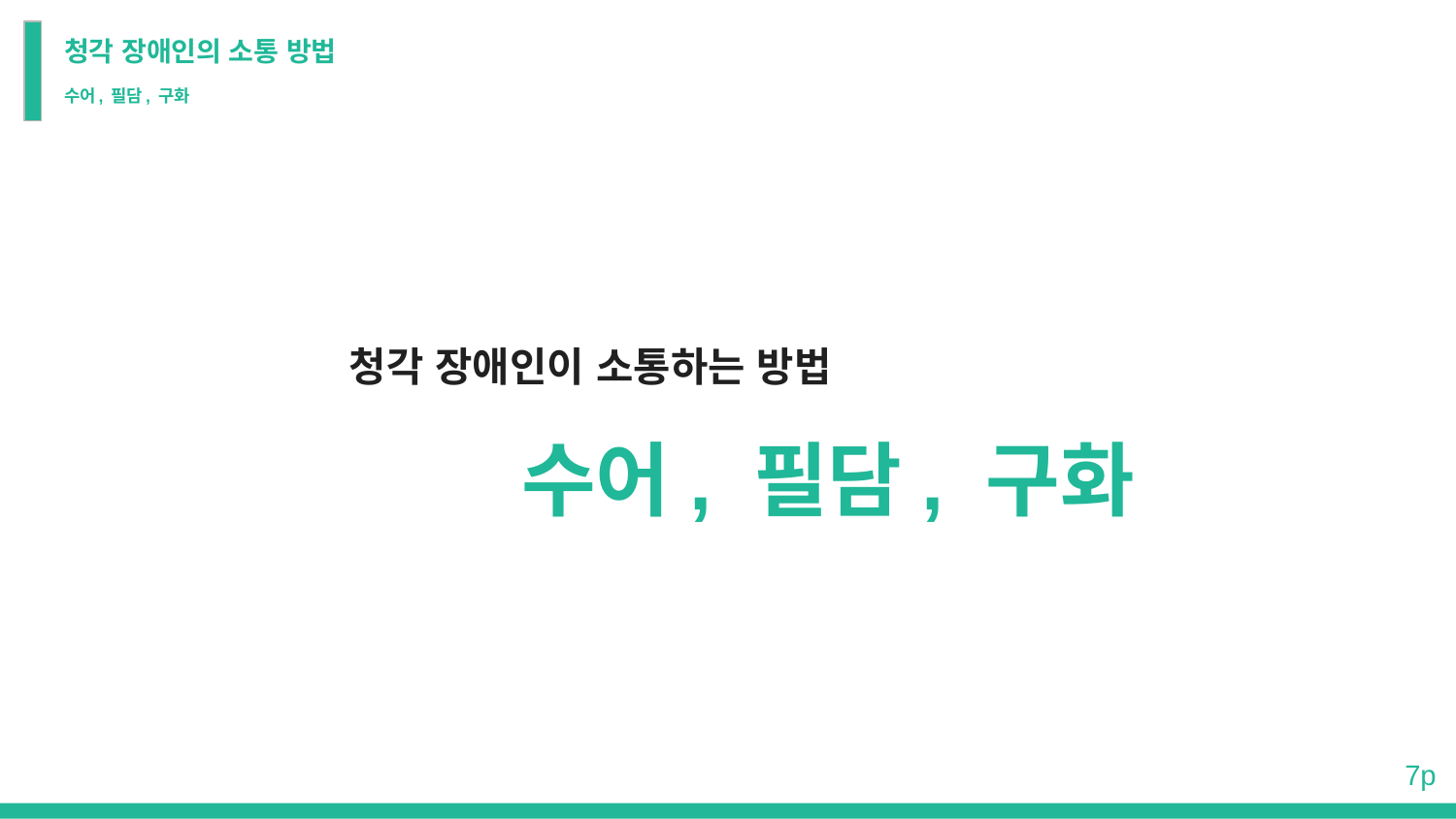

# 청각 장애인의 소통 방법
수어, 필담, 구화
청각 장애인이 소통하는 방법
수어, 필담, 구화
  7p